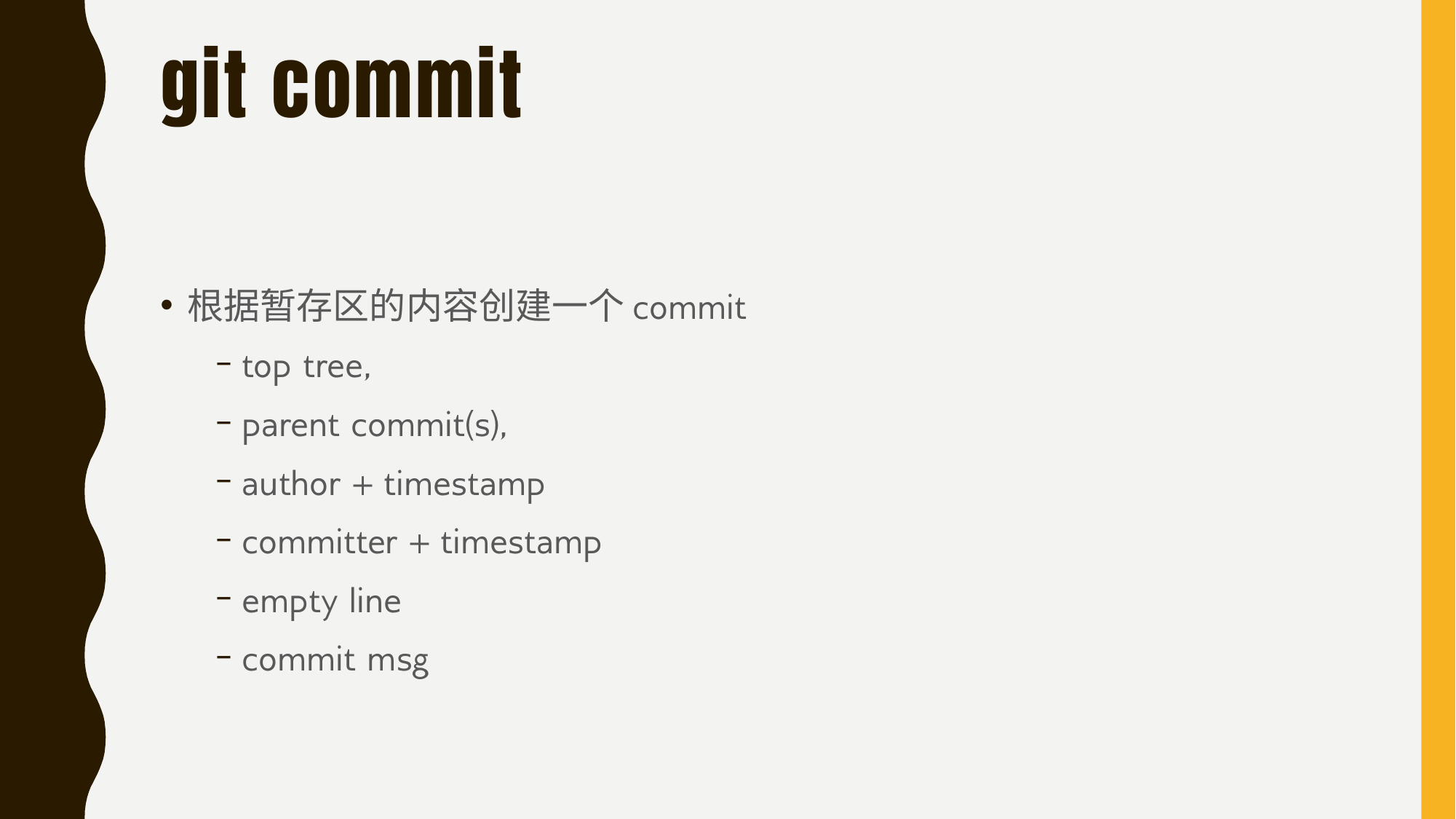

# git commit
根据暂存区的内容创建一个commit
top tree,
parent commit(s),
author + timestamp
committer + timestamp
empty line
commit msg